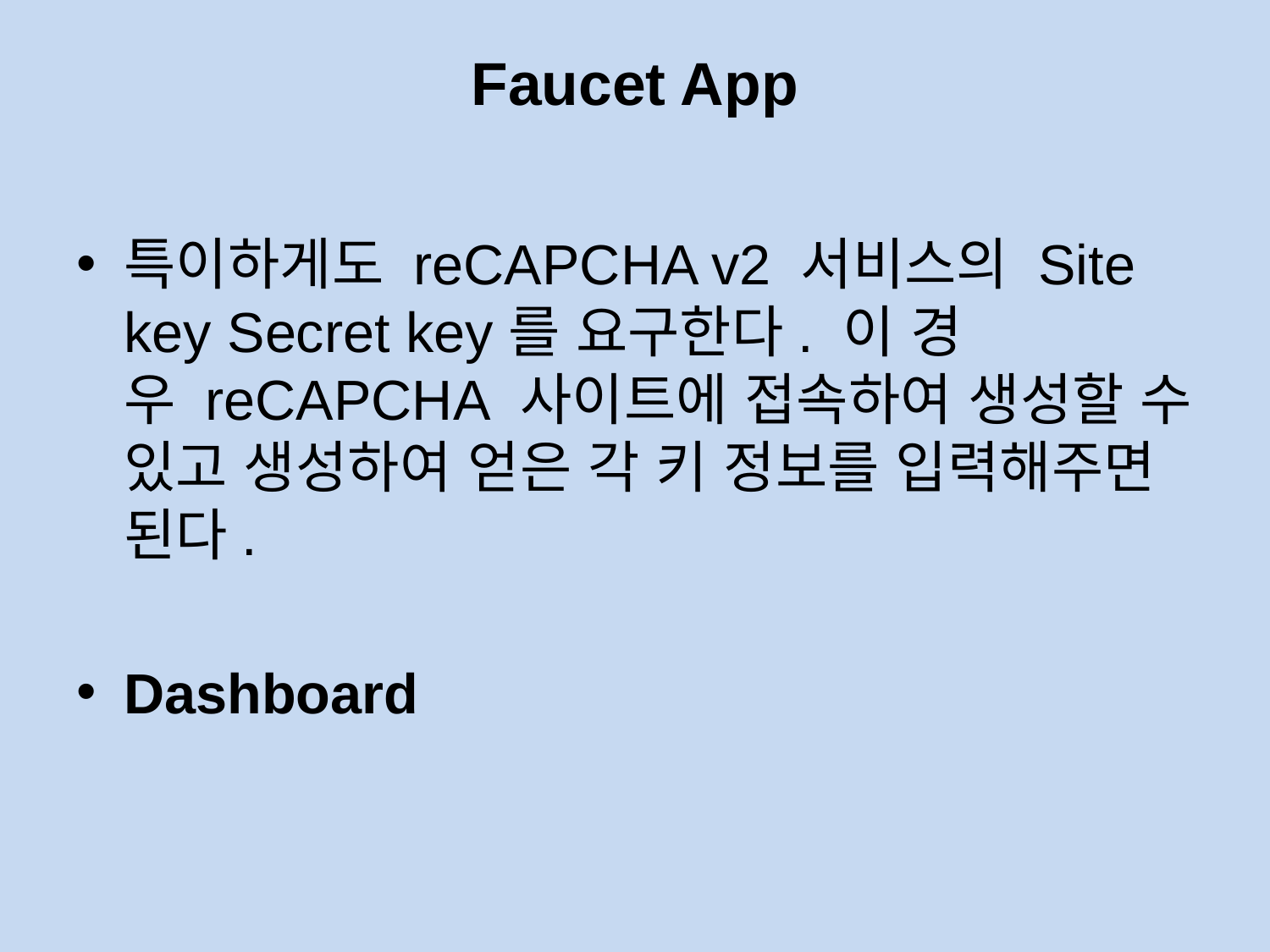

# Faucet App
특이하게도 reCAPCHA v2 서비스의 Site key Secret key를 요구한다. 이 경우 reCAPCHA 사이트에 접속하여 생성할 수 있고 생성하여 얻은 각 키 정보를 입력해주면 된다.

Dashboard